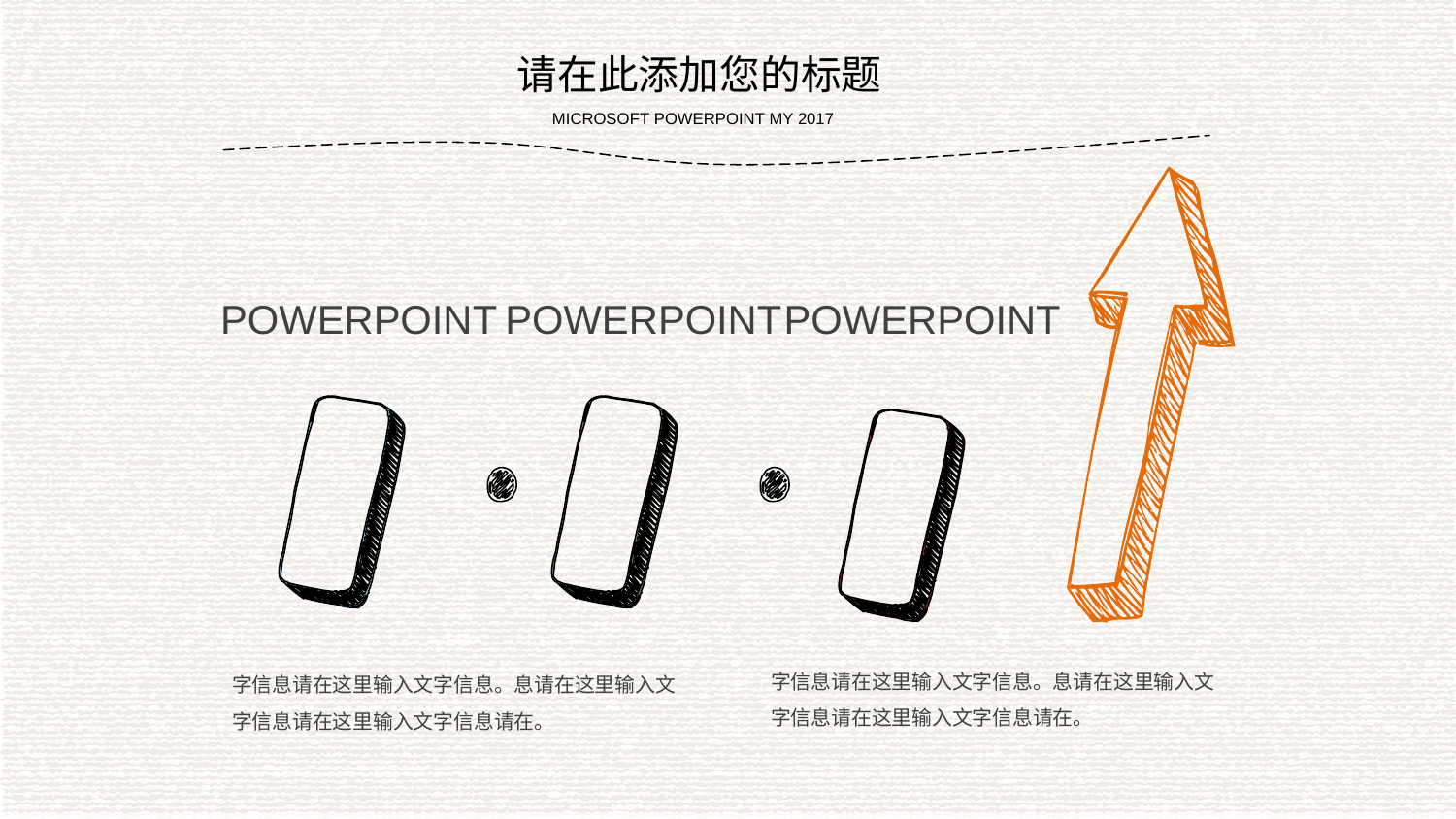

请在此添加您的标题
MICROSOFT POWERPOINT MY 2017

POWERPOINT
POWERPOINT
POWERPOINT

字信息请在这里输入文字信息。息请在这里输入文字信息请在这里输入文字信息请在。
字信息请在这里输入文字信息。息请在这里输入文字信息请在这里输入文字信息请在。